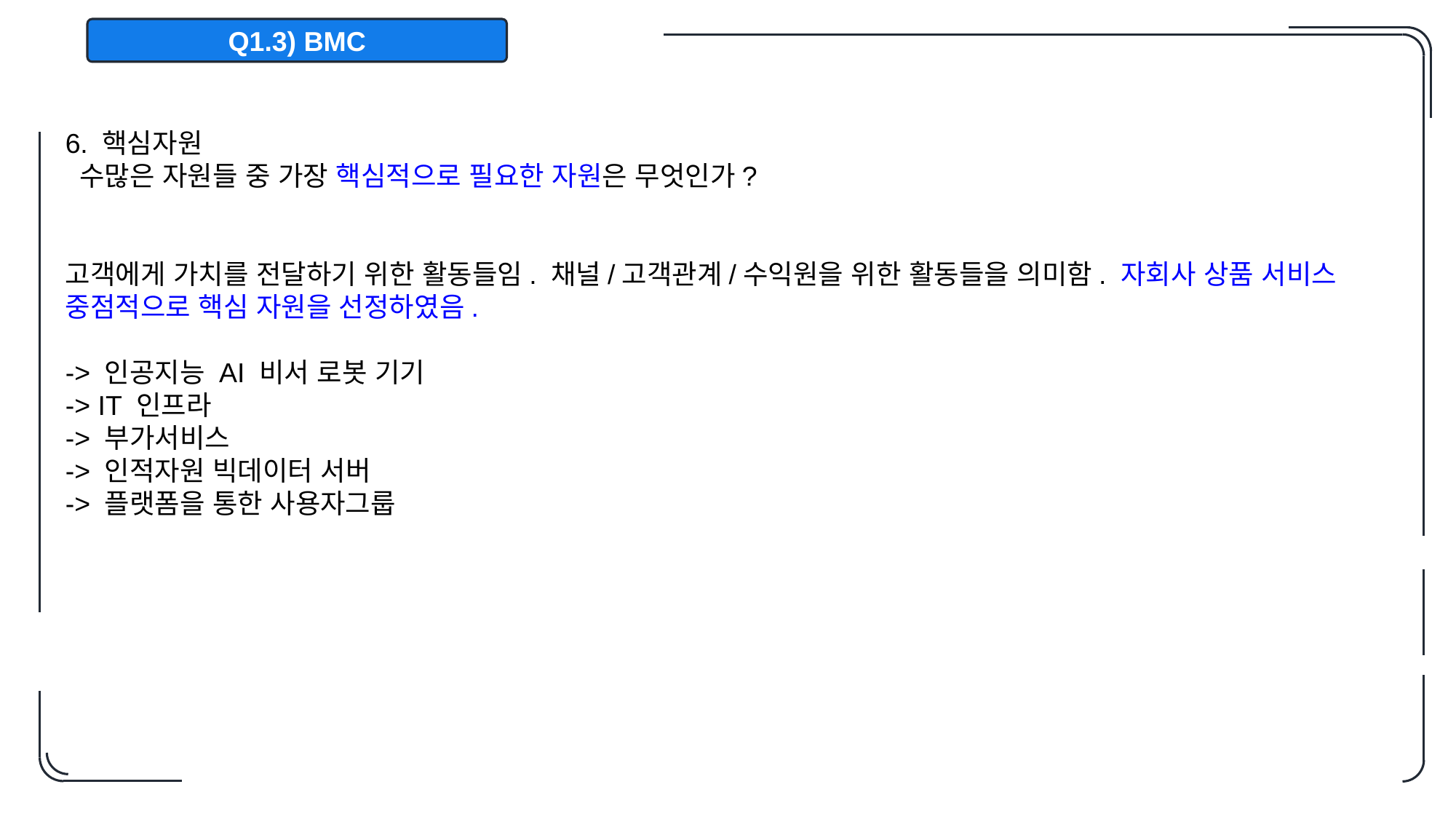

Q1.3) BMC

6. 핵심자원
 수많은 자원들 중 가장 핵심적으로 필요한 자원은 무엇인가?

고객에게 가치를 전달하기 위한 활동들임. 채널/고객관계/수익원을 위한 활동들을 의미함. 자회사 상품 서비스 중점적으로 핵심 자원을 선정하였음.

-> 인공지능 AI 비서 로봇 기기
-> IT 인프라
-> 부가서비스
-> 인적자원 빅데이터 서버
-> 플랫폼을 통한 사용자그룹